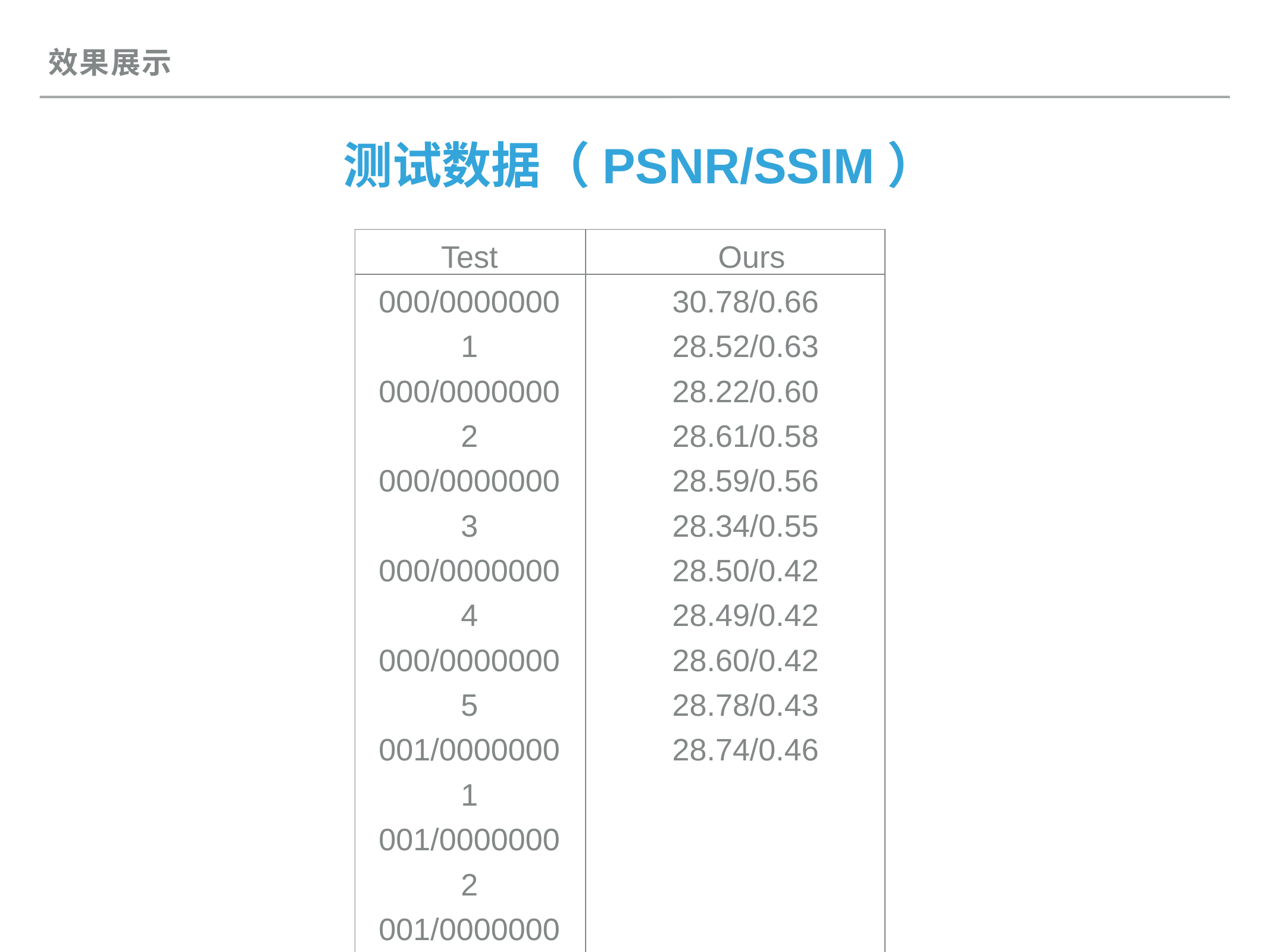

效果展示
测试数据（PSNR/SSIM）
| Test | Ours |
| --- | --- |
| 000/00000001 000/00000002 000/00000003 000/00000004 000/00000005 001/00000001 001/00000002 001/00000003 001/00000004 001/00000005 AVG | 30.78/0.66 28.52/0.63 28.22/0.60 28.61/0.58 28.59/0.56 28.34/0.55 28.50/0.42 28.49/0.42 28.60/0.42 28.78/0.43 28.74/0.46 |
表3-1 测试数据（PSNR/SSIM）